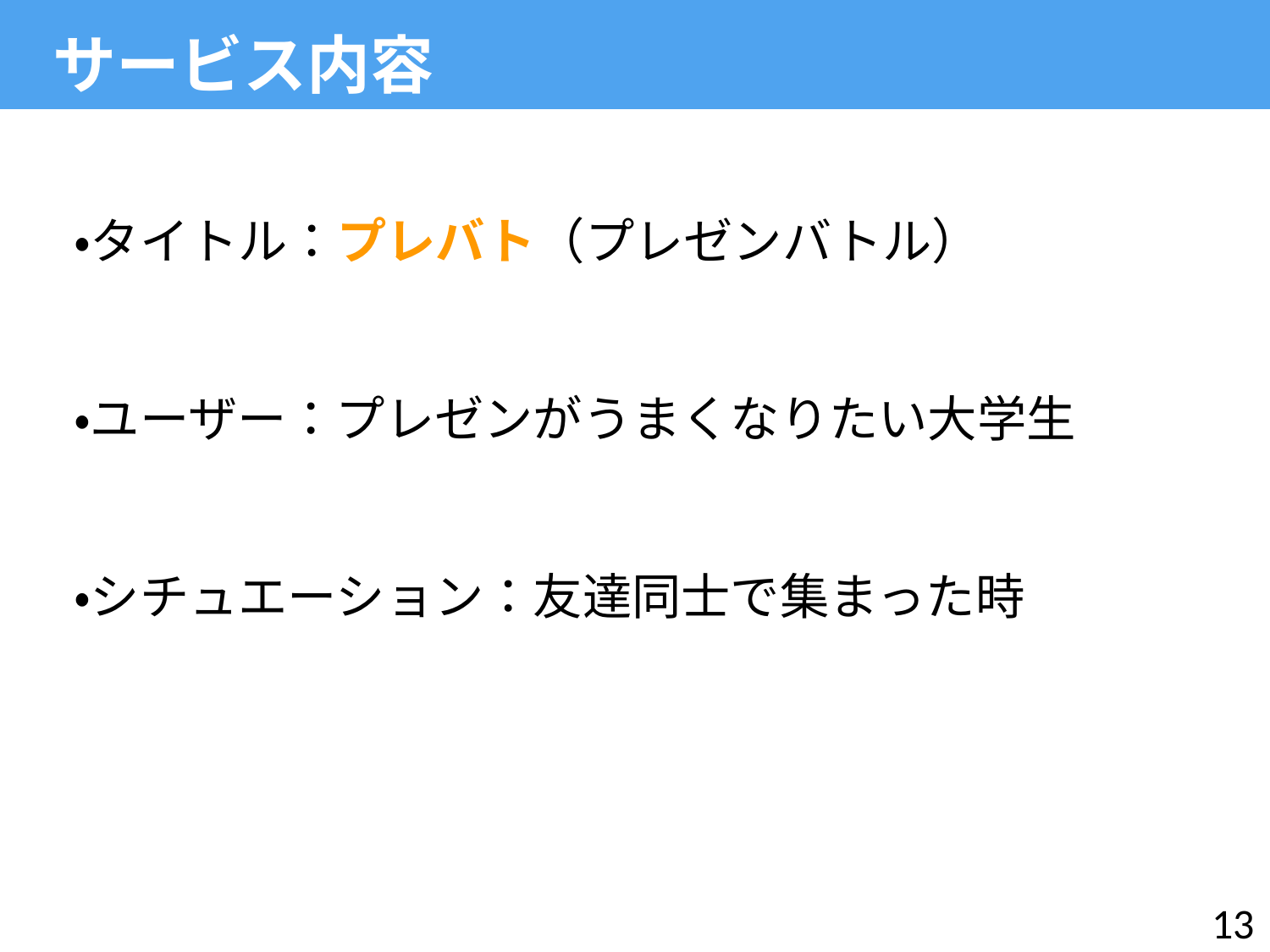

サービス内容
・タイトル：プレバト（プレゼンバトル）

・ユーザー：プレゼンがうまくなりたい大学生

・シチュエーション：友達同士で集まった時
13